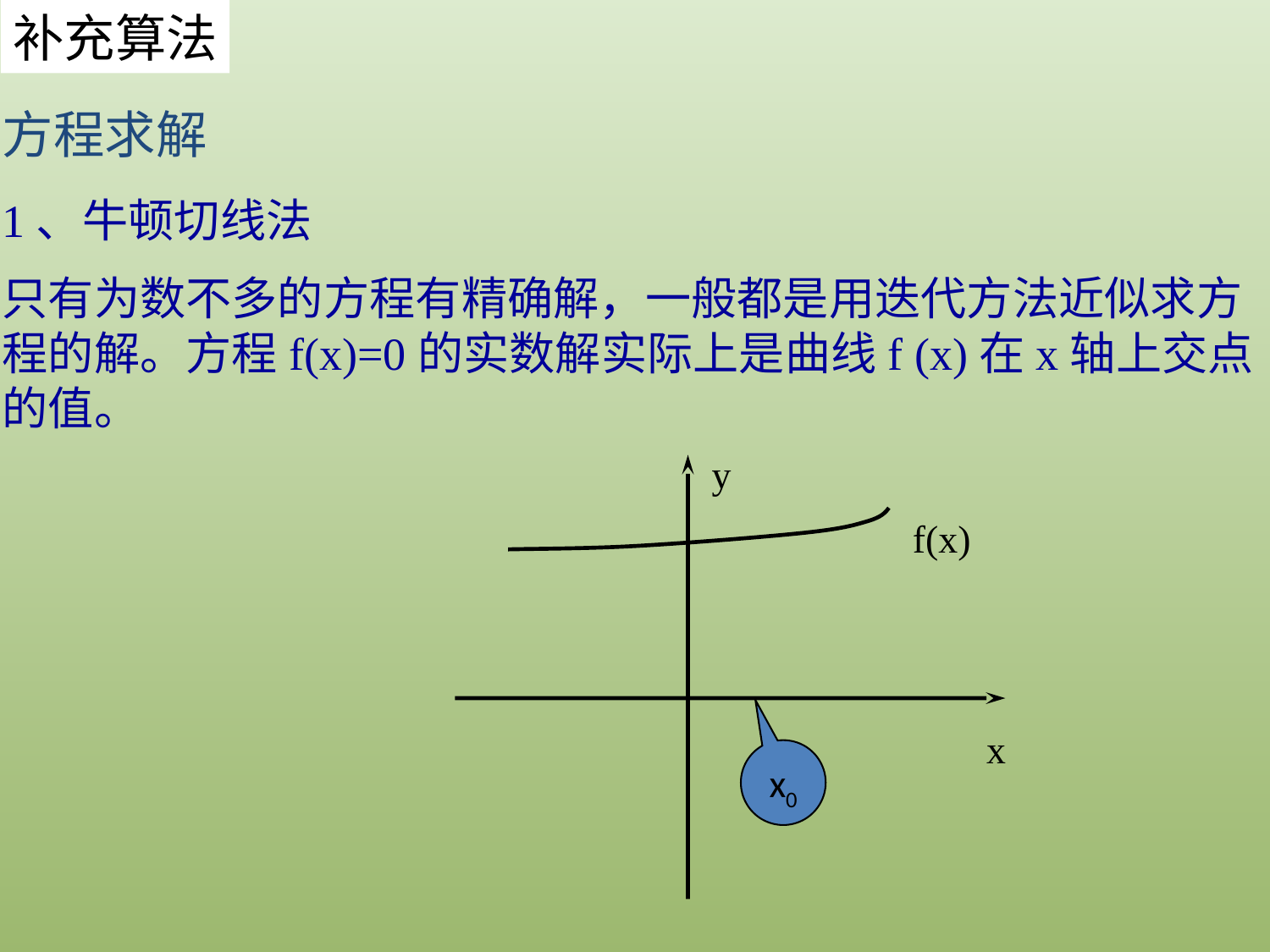

补充算法
方程求解
1、牛顿切线法
只有为数不多的方程有精确解，一般都是用迭代方法近似求方程的解。方程f(x)=0的实数解实际上是曲线f (x)在x轴上交点的值。
y

f(x)

x
x0
278